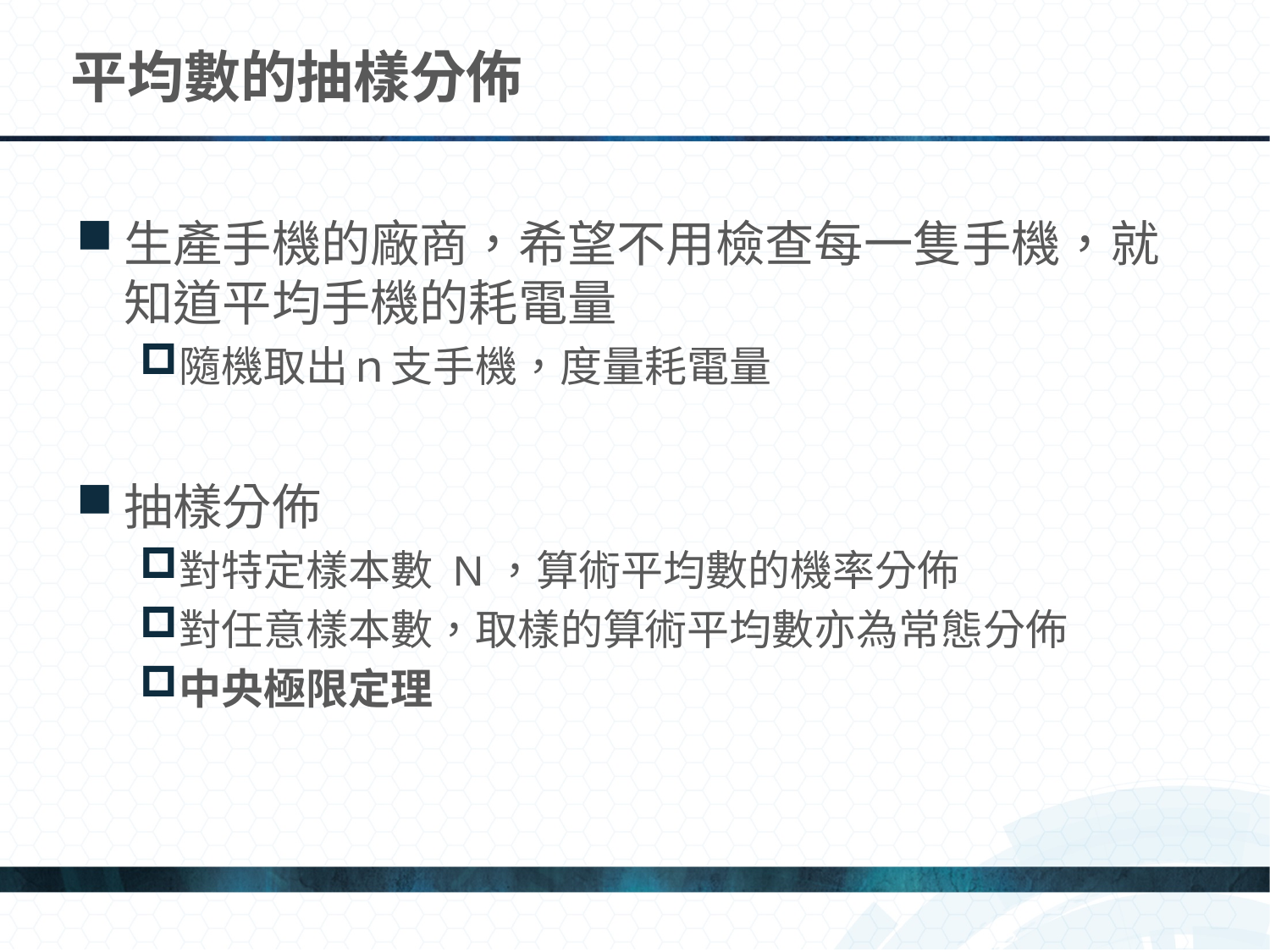

# 平均數的抽樣分佈
生產手機的廠商，希望不用檢查每一隻手機，就知道平均手機的耗電量
隨機取出ｎ支手機，度量耗電量

抽樣分佈
對特定樣本數 N，算術平均數的機率分佈
對任意樣本數，取樣的算術平均數亦為常態分佈
中央極限定理